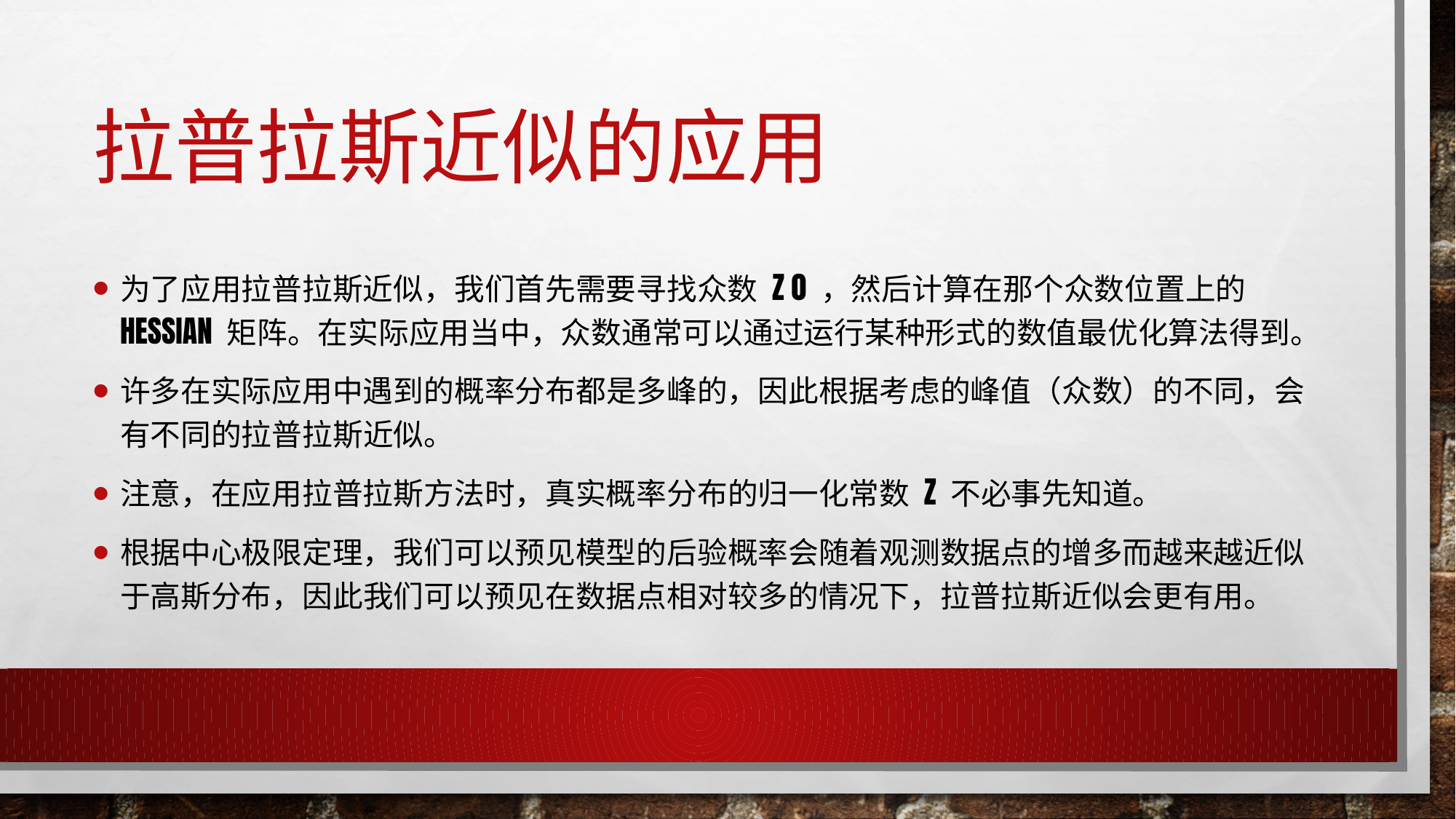

# 拉普拉斯近似的应用
为了应⽤拉普拉斯近似，我们⾸先需要寻找众数 z 0 ，然后计算在那个众数位置上的 Hessian 矩阵。在实际应⽤当中，众数通常可以通过运⾏某种形式的数值最优化算法得到。
许多在实际应⽤中遇到的概率分布都是多峰的，因此根据考虑的峰值（众数）的不同，会有不同的拉普拉斯近似。
注意，在应⽤拉普拉斯⽅法时，真实概率分布的归⼀化常数 Z 不必事先知道。
根据中⼼极限定理，我们可以预见模型的后验概率会随着观测数据点的增多⽽越来越近似于⾼斯分布，因此我们可以预见在数据点相对较多的情况下，拉普拉斯近似会更有⽤。